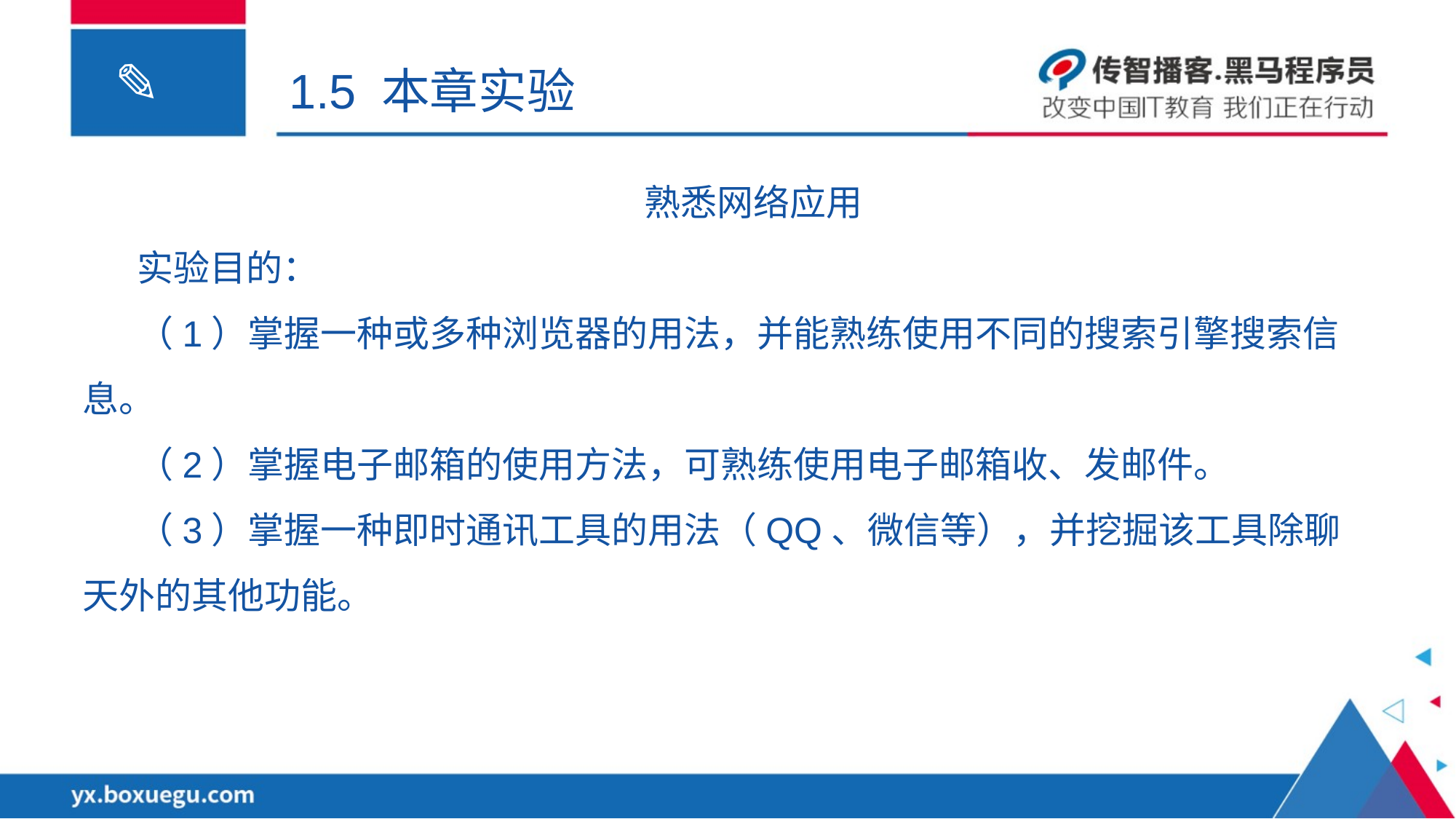

1.5 本章实验
熟悉网络应用
实验目的：
（1）掌握一种或多种浏览器的用法，并能熟练使用不同的搜索引擎搜索信息。
（2）掌握电子邮箱的使用方法，可熟练使用电子邮箱收、发邮件。
（3）掌握一种即时通讯工具的用法（QQ、微信等），并挖掘该工具除聊天外的其他功能。